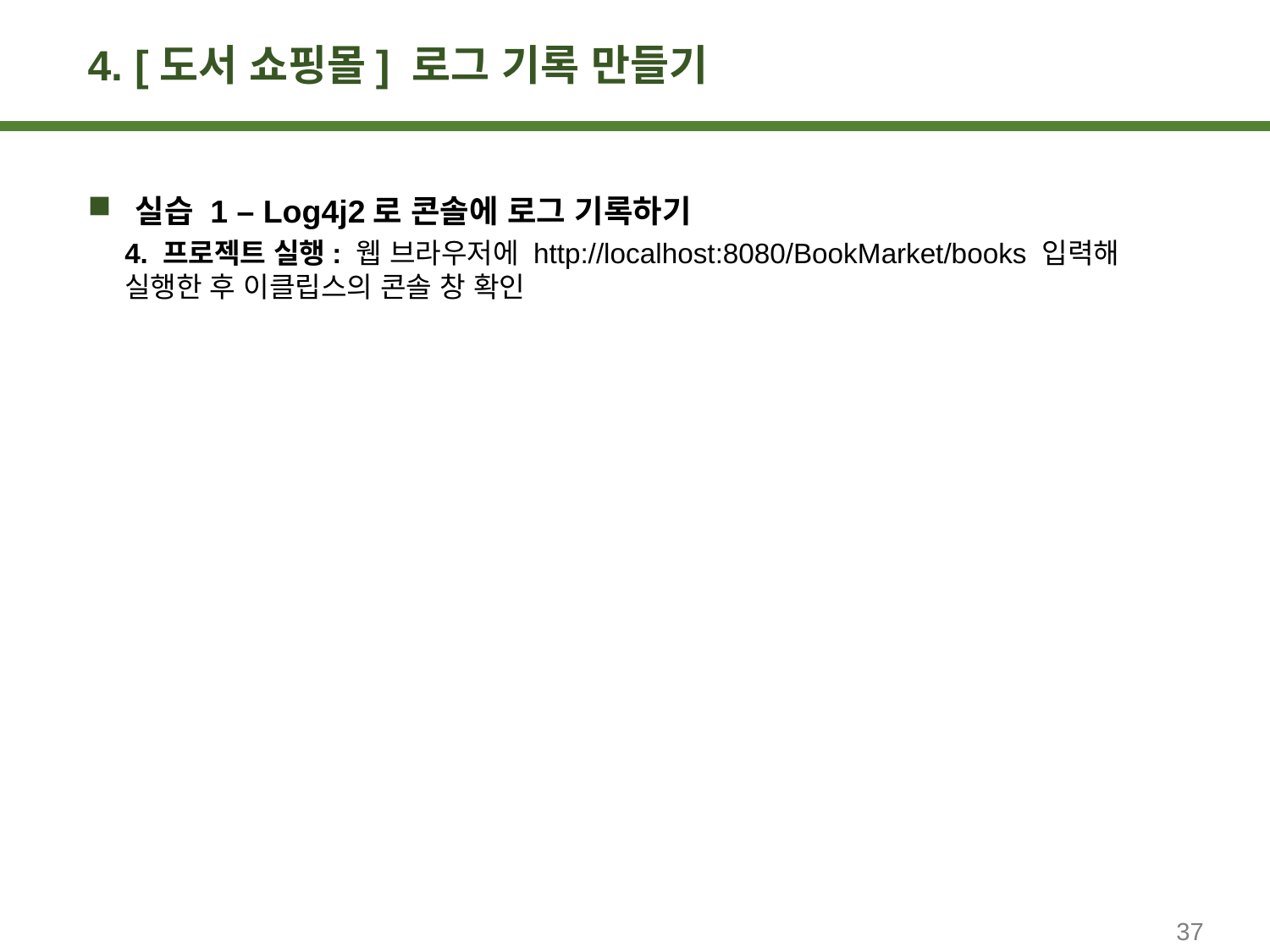

# 4. [도서 쇼핑몰] 로그 기록 만들기
실습 1 – Log4j2로 콘솔에 로그 기록하기
4. 프로젝트 실행: 웹 브라우저에 http://localhost:8080/BookMarket/books 입력해 실행한 후 이클립스의 콘솔 창 확인